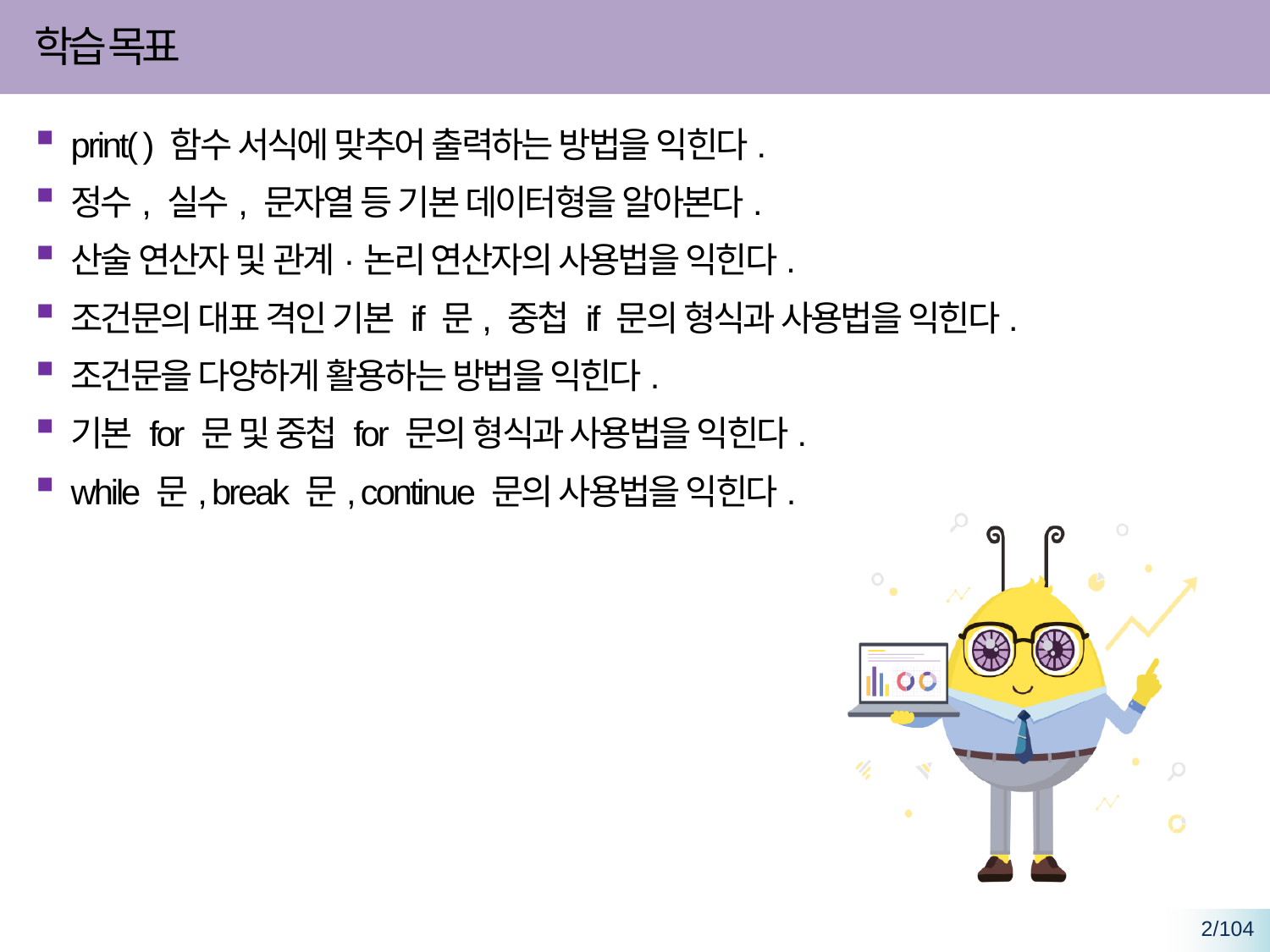

print( ) 함수 서식에 맞추어 출력하는 방법을 익힌다.
정수, 실수, 문자열 등 기본 데이터형을 알아본다.
산술 연산자 및 관계·논리 연산자의 사용법을 익힌다.
조건문의 대표 격인 기본 if 문, 중첩 if 문의 형식과 사용법을 익힌다.
조건문을 다양하게 활용하는 방법을 익힌다.
기본 for 문 및 중첩 for 문의 형식과 사용법을 익힌다.
while 문, break 문, continue 문의 사용법을 익힌다.